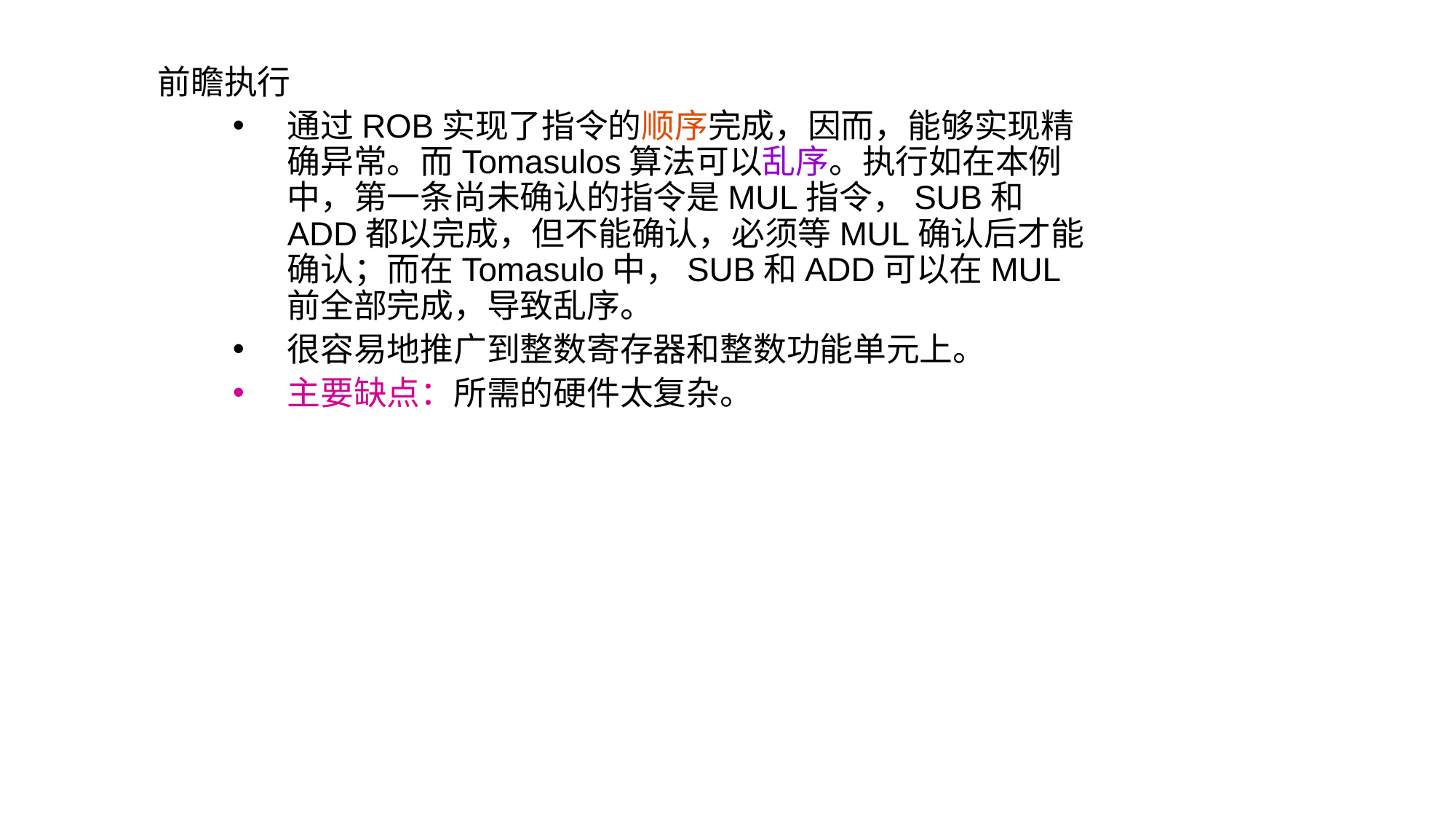

#
前瞻执行
通过ROB实现了指令的顺序完成，因而，能够实现精确异常。而Tomasulos算法可以乱序。执行如在本例中，第一条尚未确认的指令是MUL指令，SUB和ADD都以完成，但不能确认，必须等MUL确认后才能确认；而在Tomasulo中，SUB和ADD可以在MUL前全部完成，导致乱序。
很容易地推广到整数寄存器和整数功能单元上。
主要缺点：所需的硬件太复杂。